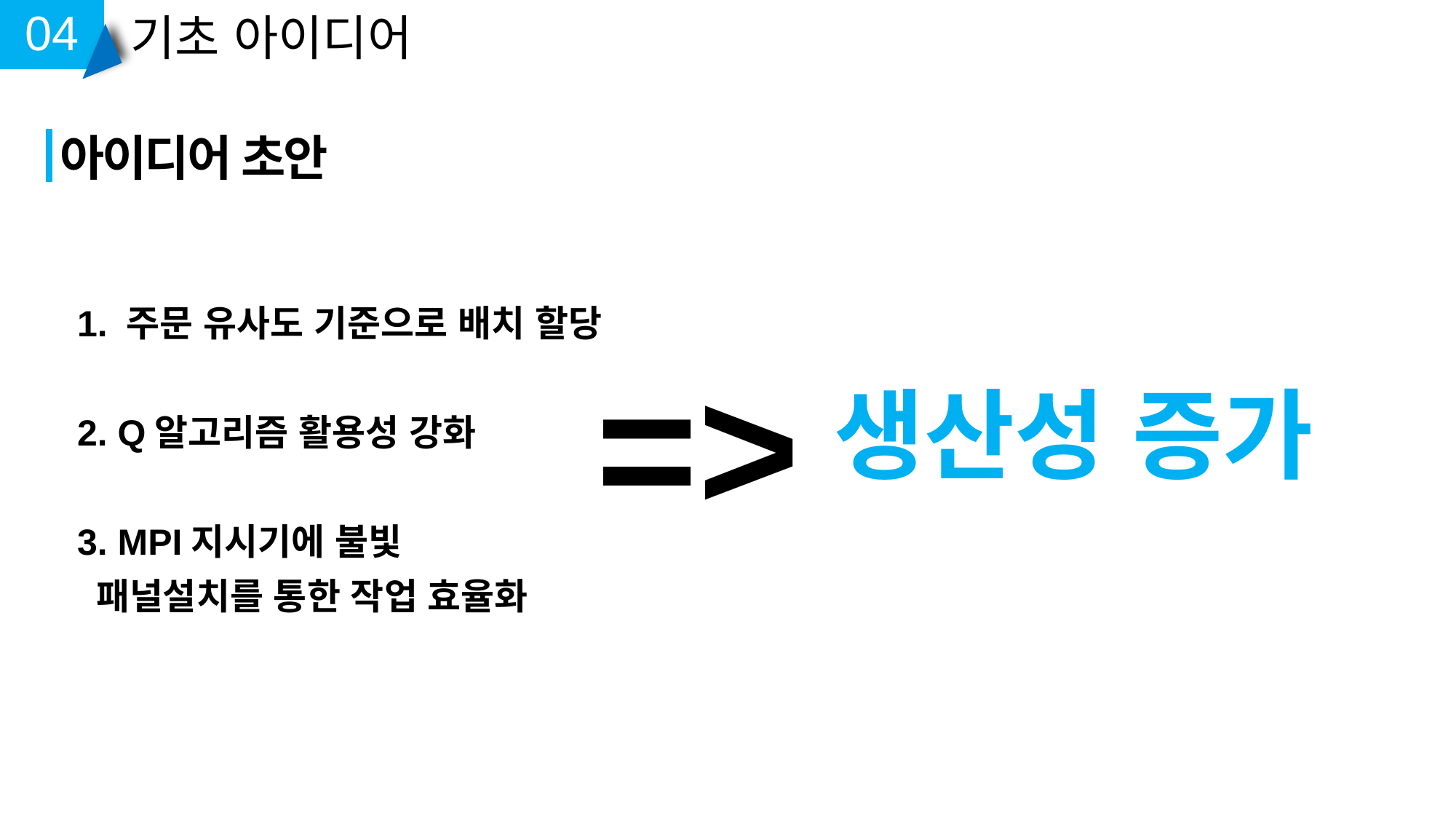

04
기초 아이디어

아이디어 초안
1. 주문 유사도 기준으로 배치 할당

2. Q알고리즘 활용성 강화

3. MPI지시기에 불빛
 패널설치를 통한 작업 효율화
=>
생산성 증가